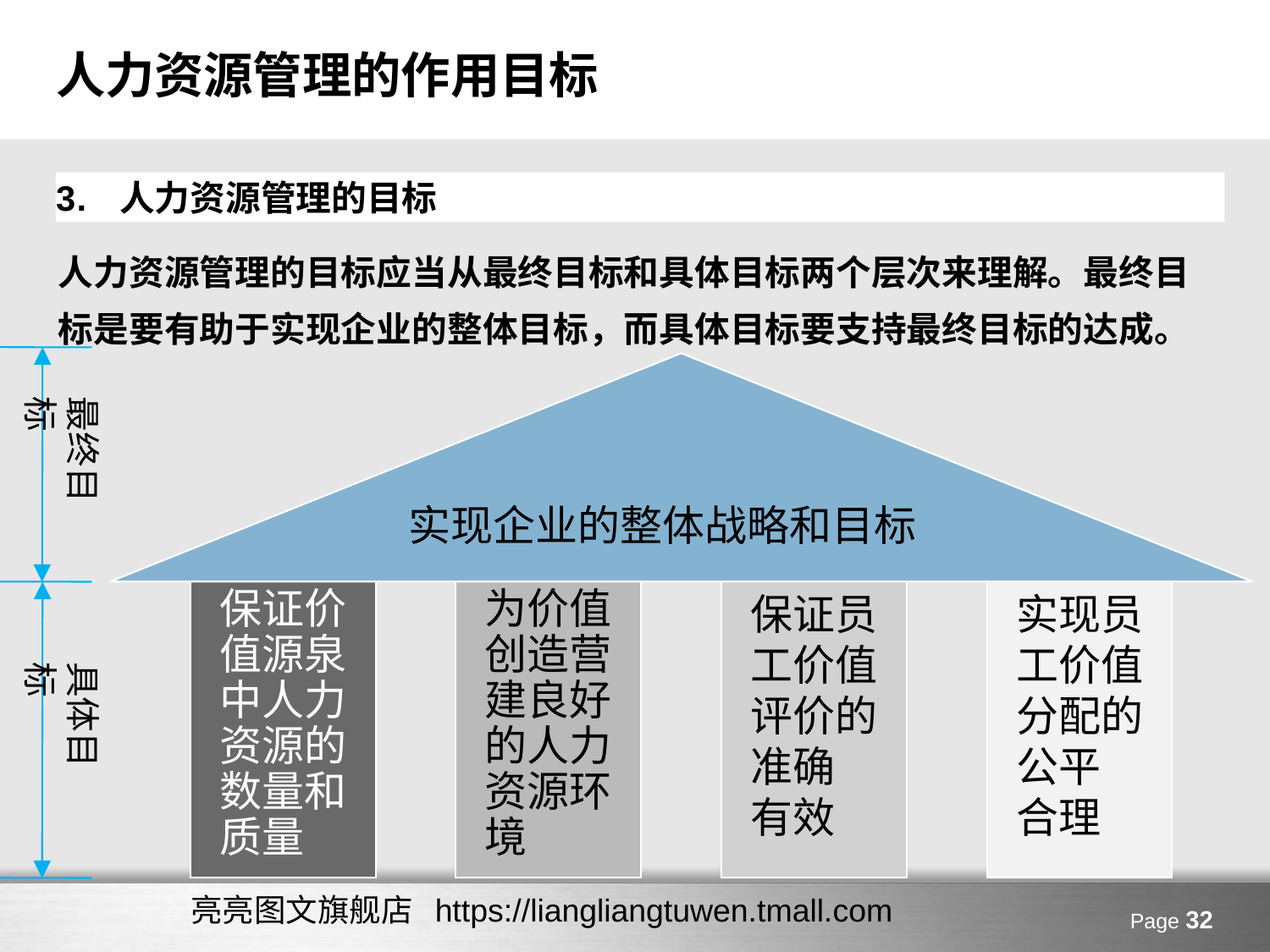

# 人力资源管理的作用目标
人力资源管理的目标
人力资源管理的目标应当从最终目标和具体目标两个层次来理解。最终目标是要有助于实现企业的整体目标，而具体目标要支持最终目标的达成。
实现企业的整体战略和目标
最终目标

保证价值源泉中人力资源的数量和质量

为价值创造营建良好的人力资源环境

保证员工价值评价的准确
有效

实现员工价值分配的公平
合理
具体目标
亮亮图文旗舰店  https://liangliangtuwen.tmall.com
Page 32